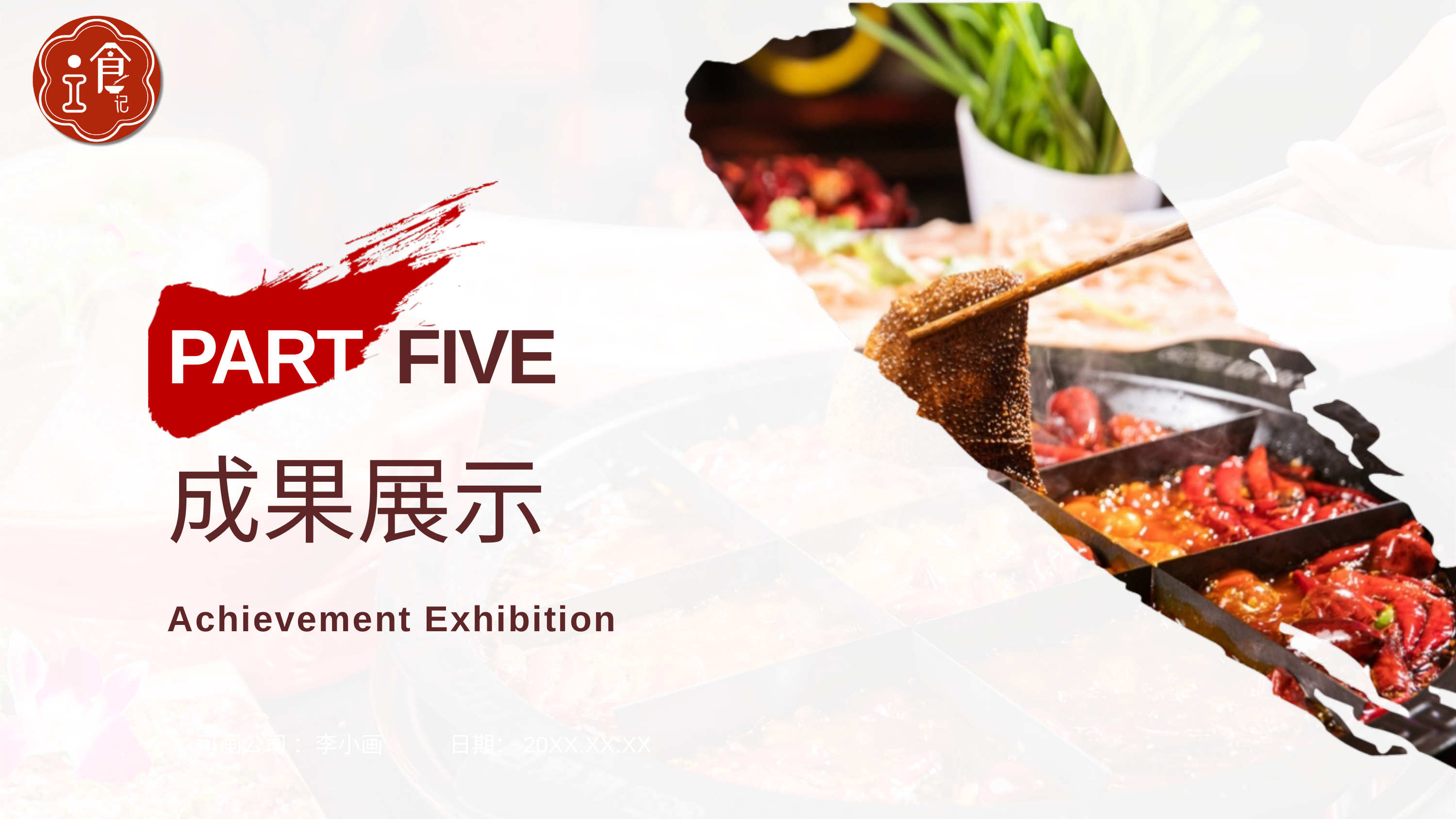

PART
FIVE
成果展示

Achievement Exhibition
可画公司 ：李小画             日期：20XX.XX.XX